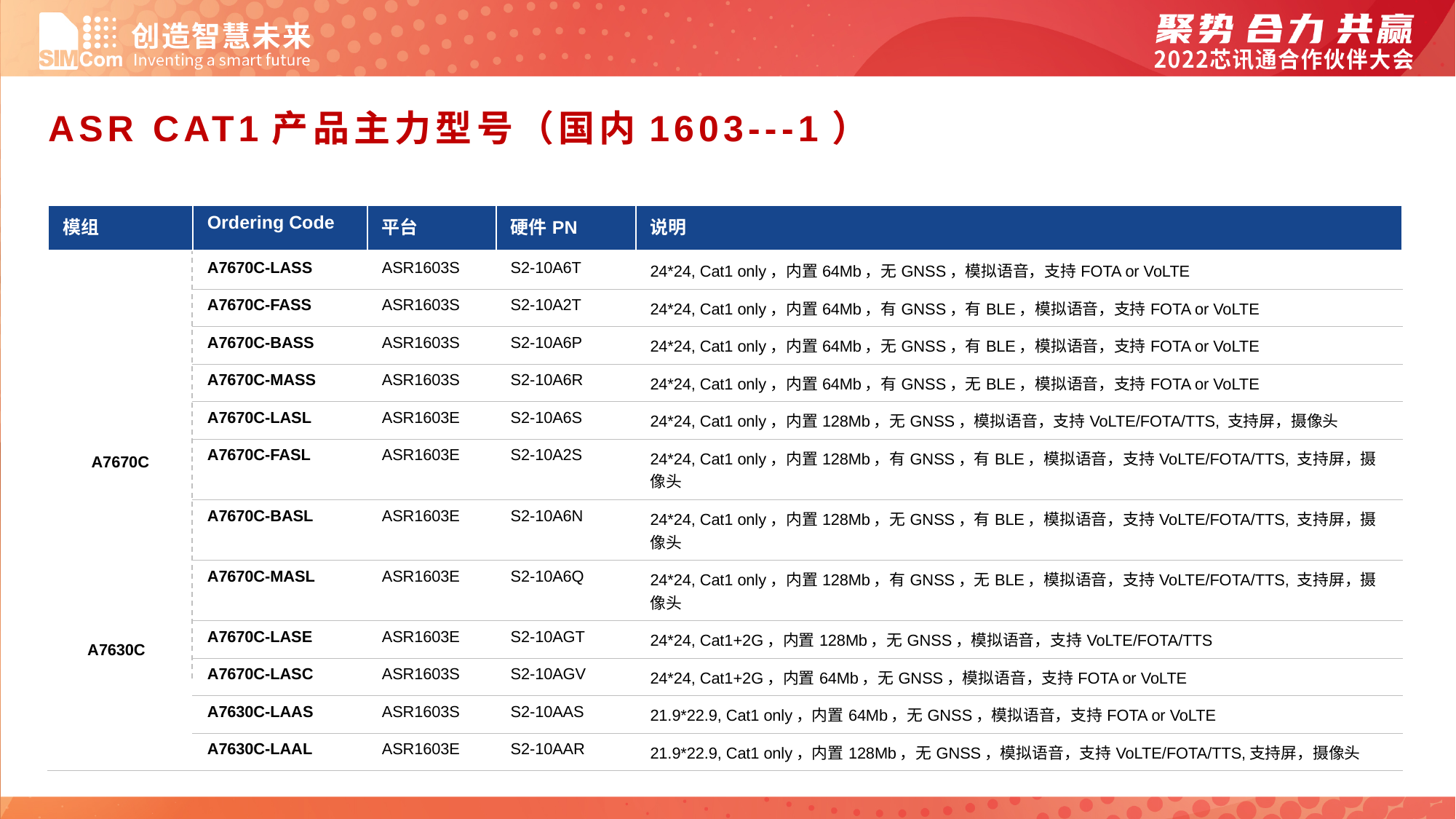

ASR CAT1产品主力型号（国内1603---1）
| 模组 | Ordering Code | 平台 | 硬件PN | 说明 |
| --- | --- | --- | --- | --- |
| A7670C | A7670C-LASS | ASR1603S | S2-10A6T | 24\*24, Cat1 only，内置64Mb，无GNSS，模拟语音，支持FOTA or VoLTE |
|  | A7670C-FASS | ASR1603S | S2-10A2T | 24\*24, Cat1 only，内置64Mb，有GNSS，有BLE，模拟语音，支持FOTA or VoLTE |
|  | A7670C-BASS | ASR1603S | S2-10A6P | 24\*24, Cat1 only，内置64Mb，无GNSS，有BLE，模拟语音，支持FOTA or VoLTE |
|  | A7670C-MASS | ASR1603S | S2-10A6R | 24\*24, Cat1 only，内置64Mb，有GNSS，无BLE，模拟语音，支持FOTA or VoLTE |
|  | A7670C-LASL | ASR1603E | S2-10A6S | 24\*24, Cat1 only，内置128Mb，无GNSS，模拟语音，支持VoLTE/FOTA/TTS, 支持屏，摄像头 |
|  | A7670C-FASL | ASR1603E | S2-10A2S | 24\*24, Cat1 only，内置128Mb，有GNSS，有BLE，模拟语音，支持VoLTE/FOTA/TTS, 支持屏，摄像头 |
|  | A7670C-BASL | ASR1603E | S2-10A6N | 24\*24, Cat1 only，内置128Mb，无GNSS，有BLE，模拟语音，支持VoLTE/FOTA/TTS, 支持屏，摄像头 |
|  | A7670C-MASL | ASR1603E | S2-10A6Q | 24\*24, Cat1 only，内置128Mb，有GNSS，无BLE，模拟语音，支持VoLTE/FOTA/TTS, 支持屏，摄像头 |
|  | A7670C-LASE | ASR1603E | S2-10AGT | 24\*24, Cat1+2G，内置128Mb，无GNSS，模拟语音，支持VoLTE/FOTA/TTS |
|  | A7670C-LASC | ASR1603S | S2-10AGV | 24\*24, Cat1+2G，内置64Mb，无GNSS，模拟语音，支持FOTA or VoLTE |
|  | A7630C-LAAS | ASR1603S | S2-10AAS | 21.9\*22.9, Cat1 only，内置64Mb，无GNSS，模拟语音，支持FOTA or VoLTE |
|  | A7630C-LAAL | ASR1603E | S2-10AAR | 21.9\*22.9, Cat1 only，内置128Mb，无GNSS，模拟语音，支持VoLTE/FOTA/TTS,支持屏，摄像头 |
A7630C